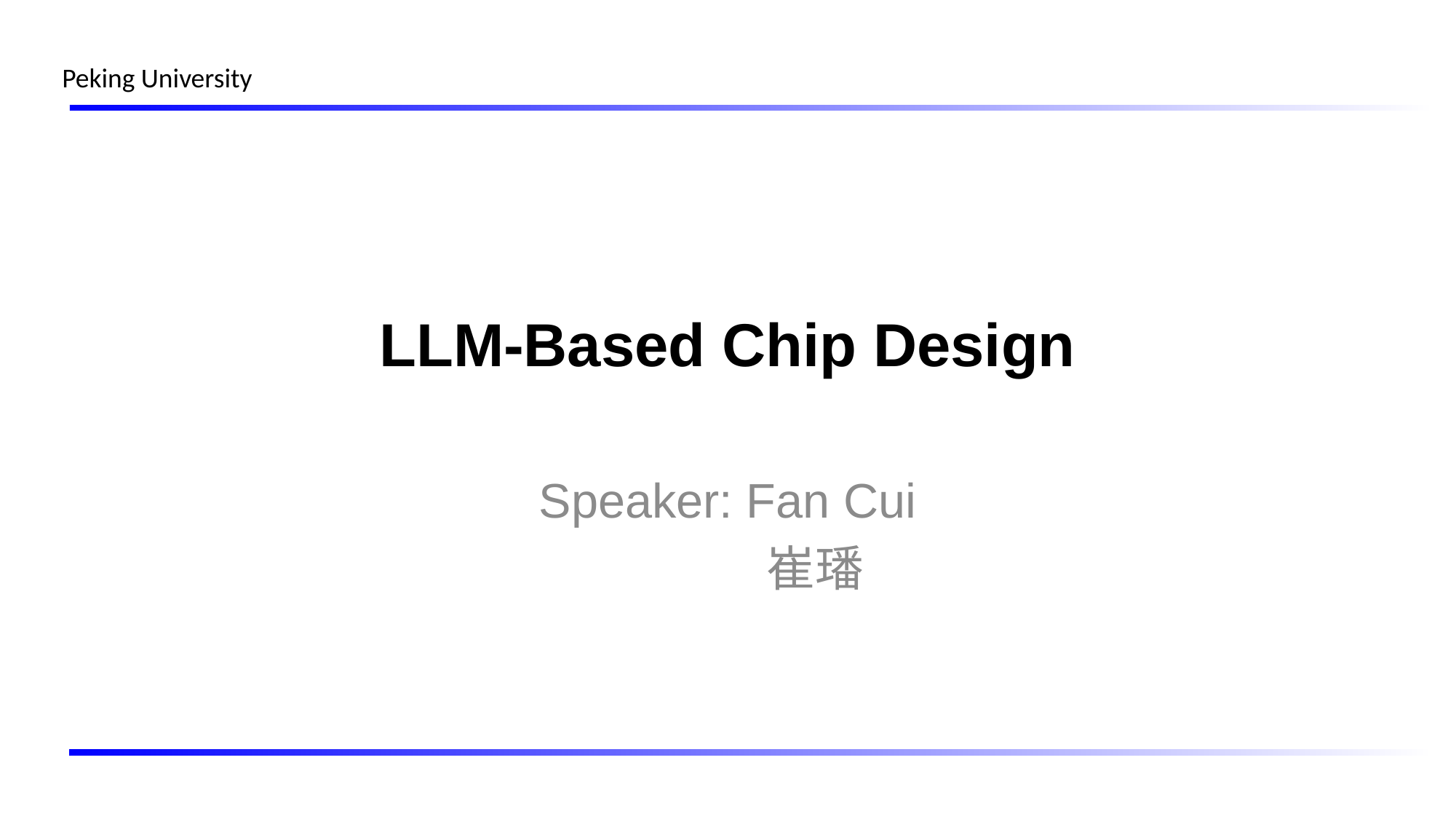

# LLM-Based Chip Design
Speaker: Fan Cui
               崔璠